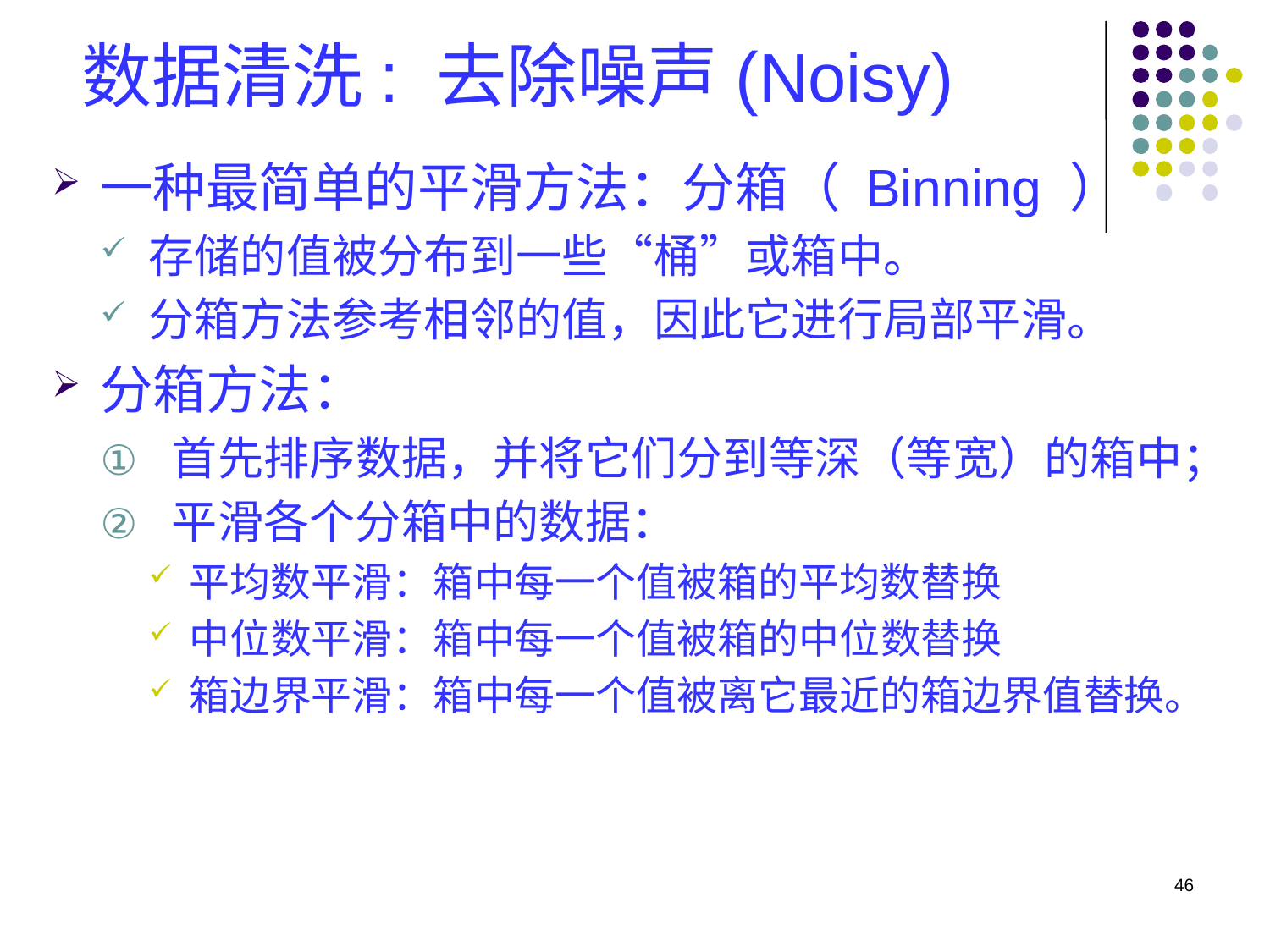

数据清洗: 去除噪声(Noisy)
一种最简单的平滑方法：分箱（ Binning ）
存储的值被分布到一些“桶”或箱中。
分箱方法参考相邻的值，因此它进行局部平滑。
分箱方法：
首先排序数据，并将它们分到等深（等宽）的箱中；
平滑各个分箱中的数据：
平均数平滑：箱中每一个值被箱的平均数替换
中位数平滑：箱中每一个值被箱的中位数替换
箱边界平滑：箱中每一个值被离它最近的箱边界值替换。

46